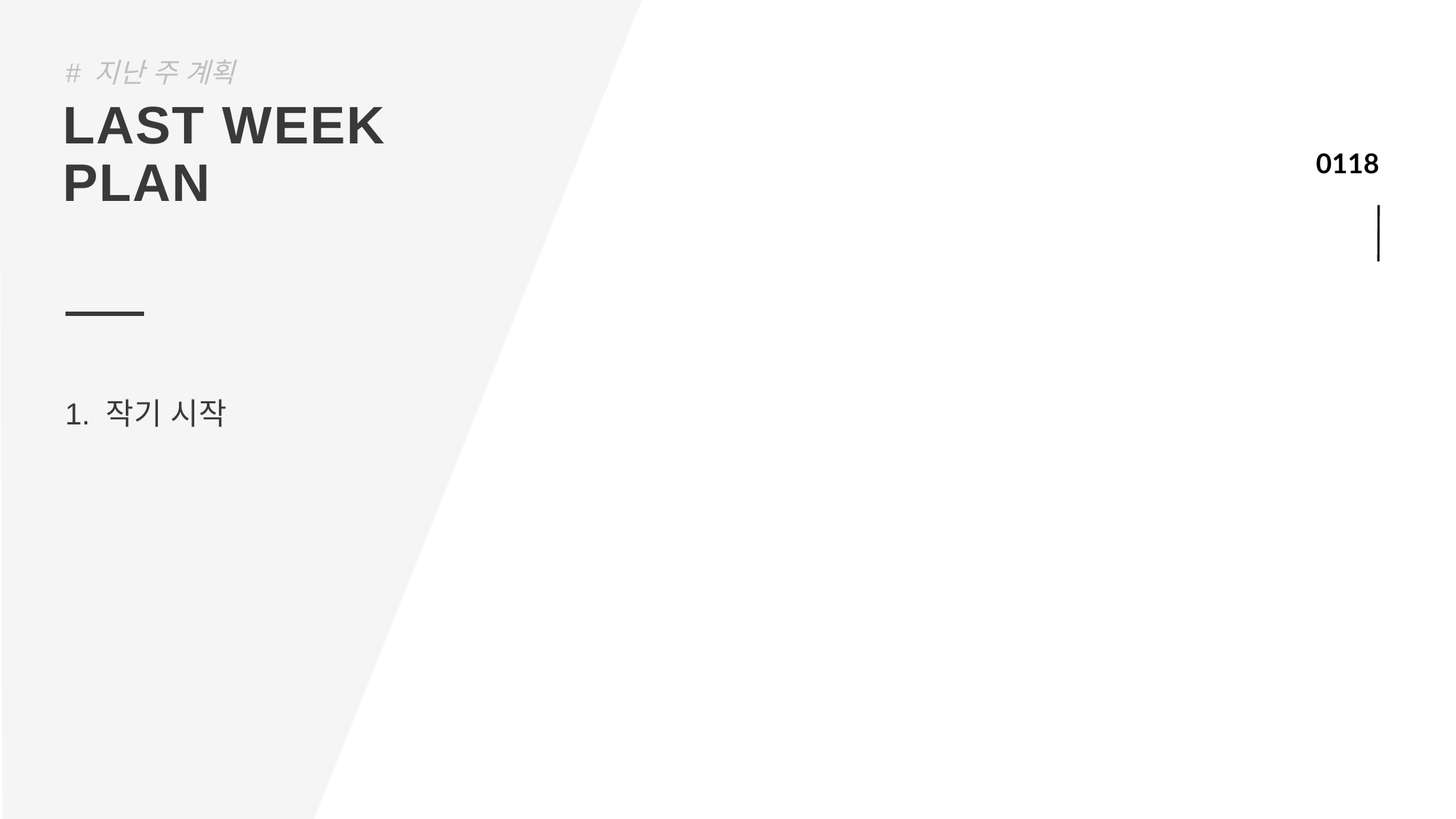

# 지난 주 계획
LAST WEEK
PLAN
작기 시작